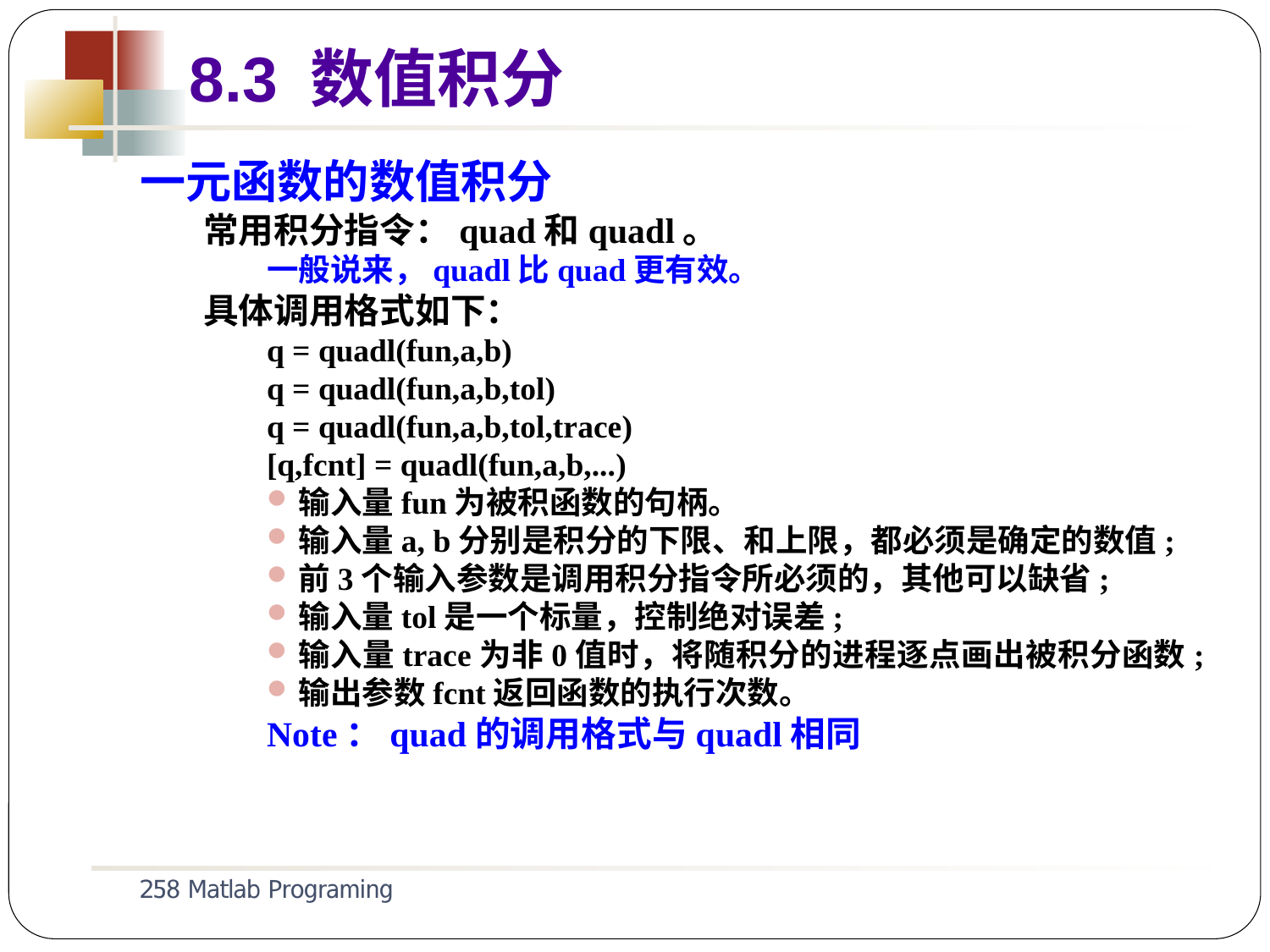

8.3 数值积分
一元函数的数值积分
常用积分指令：quad和quadl。
一般说来，quadl比quad更有效。
具体调用格式如下：
q = quadl(fun,a,b)
q = quadl(fun,a,b,tol)
q = quadl(fun,a,b,tol,trace)
[q,fcnt] = quadl(fun,a,b,...)
输入量fun为被积函数的句柄。
输入量a, b分别是积分的下限、和上限，都必须是确定的数值;
前3个输入参数是调用积分指令所必须的，其他可以缺省;
输入量tol是一个标量，控制绝对误差;
输入量trace为非0值时，将随积分的进程逐点画出被积分函数;
输出参数fcnt返回函数的执行次数。
Note：quad的调用格式与quadl相同
258 Matlab Programing